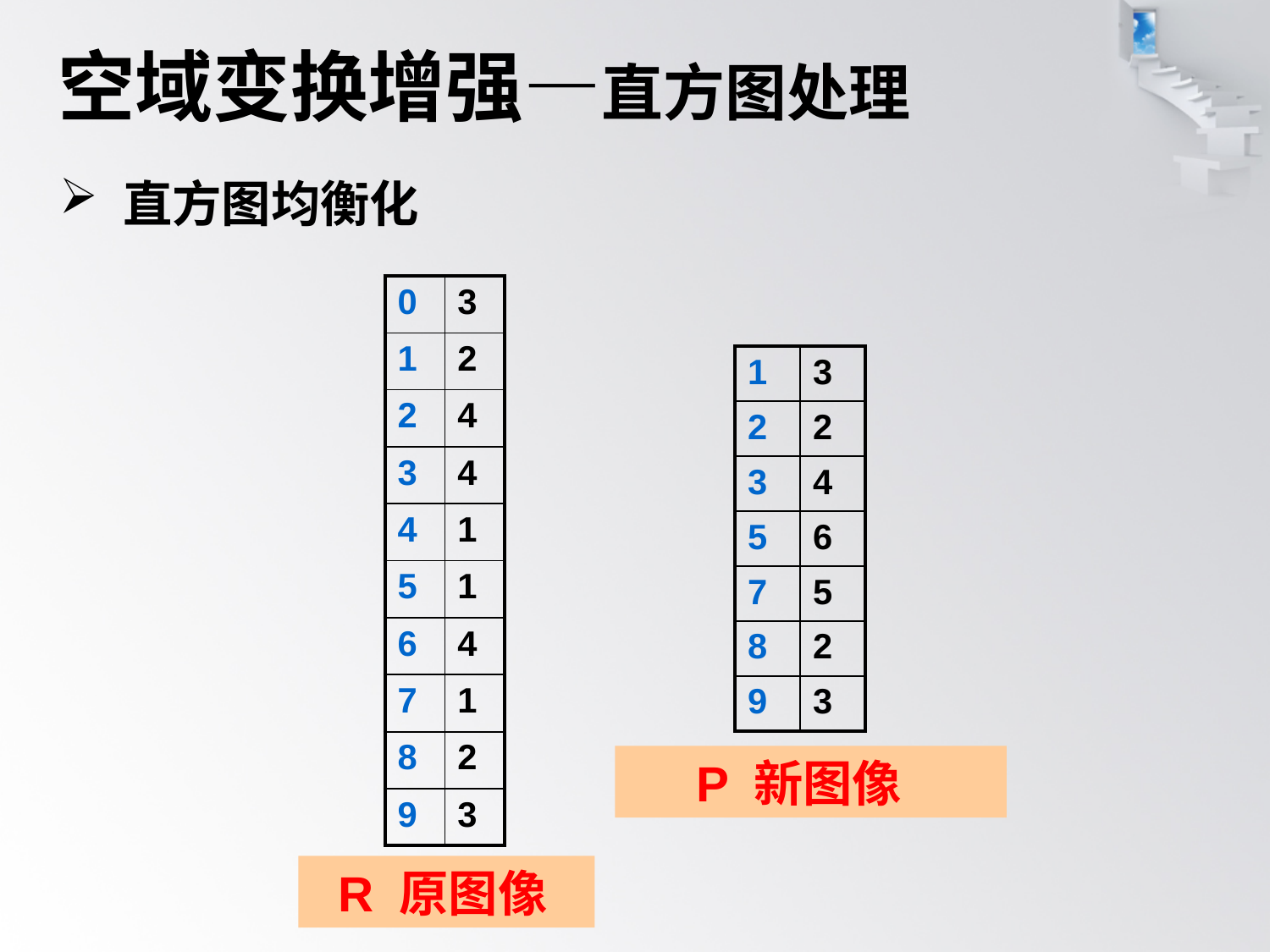

# 空域变换增强—直方图处理

直方图均衡化
| 0 | 3 |
| --- | --- |
| 1 | 2 |
| 2 | 4 |
| 3 | 4 |
| 4 | 1 |
| 5 | 1 |
| 6 | 4 |
| 7 | 1 |
| 8 | 2 |
| 9 | 3 |
| 1 | 3 |
| --- | --- |
| 2 | 2 |
| 3 | 4 |
| 5 | 6 |
| 7 | 5 |
| 8 | 2 |
| 9 | 3 |
     P 新图像
  R 原图像